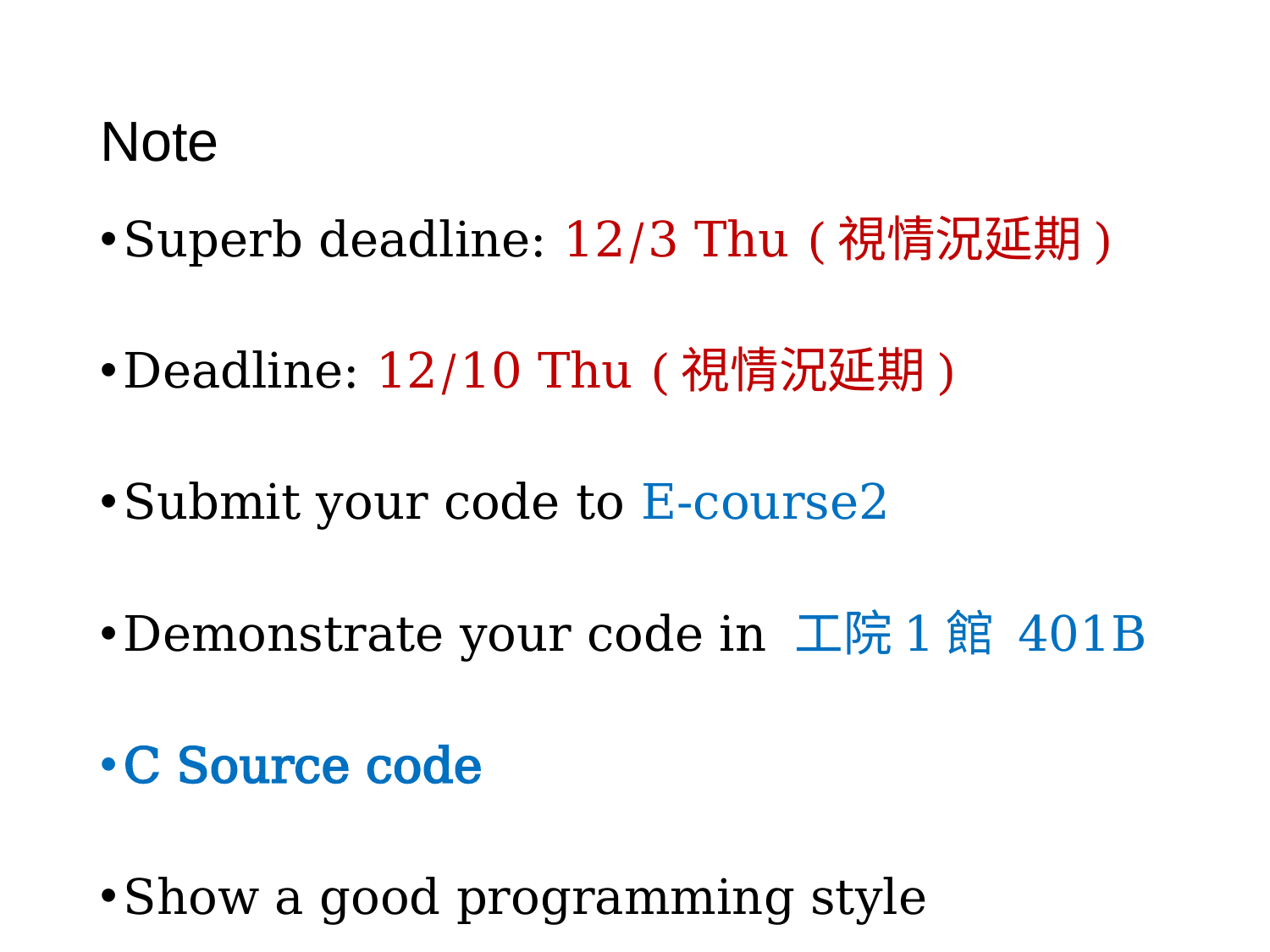

# Note
Superb deadline: 12/3 Thu (視情況延期)

Deadline: 12/10 Thu (視情況延期)

Submit your code to E-course2

Demonstrate your code in 工院1館 401B

C Source code

Show a good programming style